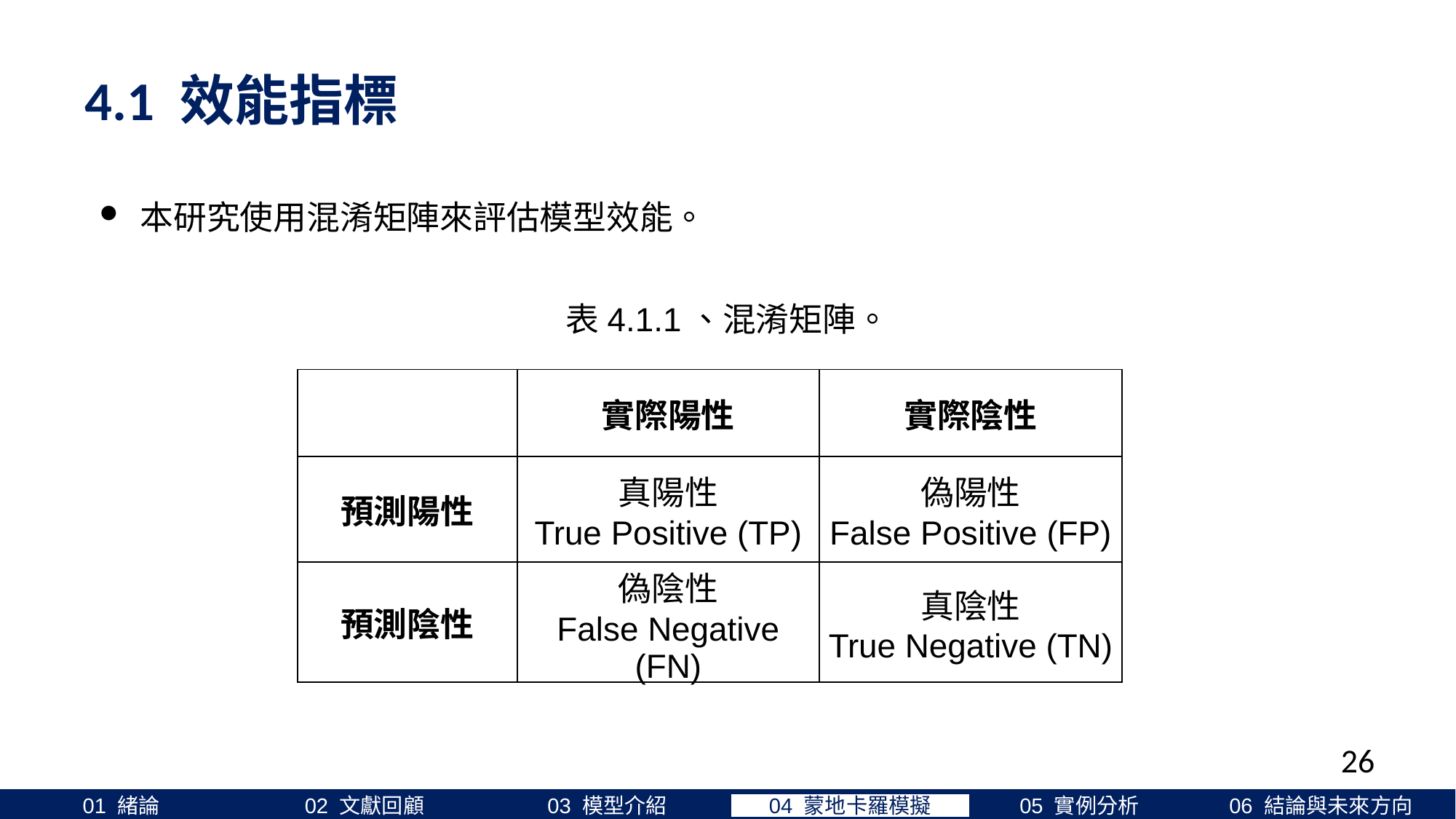

4.1 效能指標
本研究使用混淆矩陣來評估模型效能。
表4.1.1、混淆矩陣。
|  | 實際陽性 | 實際陰性 |
| --- | --- | --- |
| 預測陽性 | 真陽性 True Positive (TP) | 偽陽性 False Positive (FP) |
| 預測陰性 | 偽陰性 False Negative (FN) | 真陰性 True Negative (TN) |